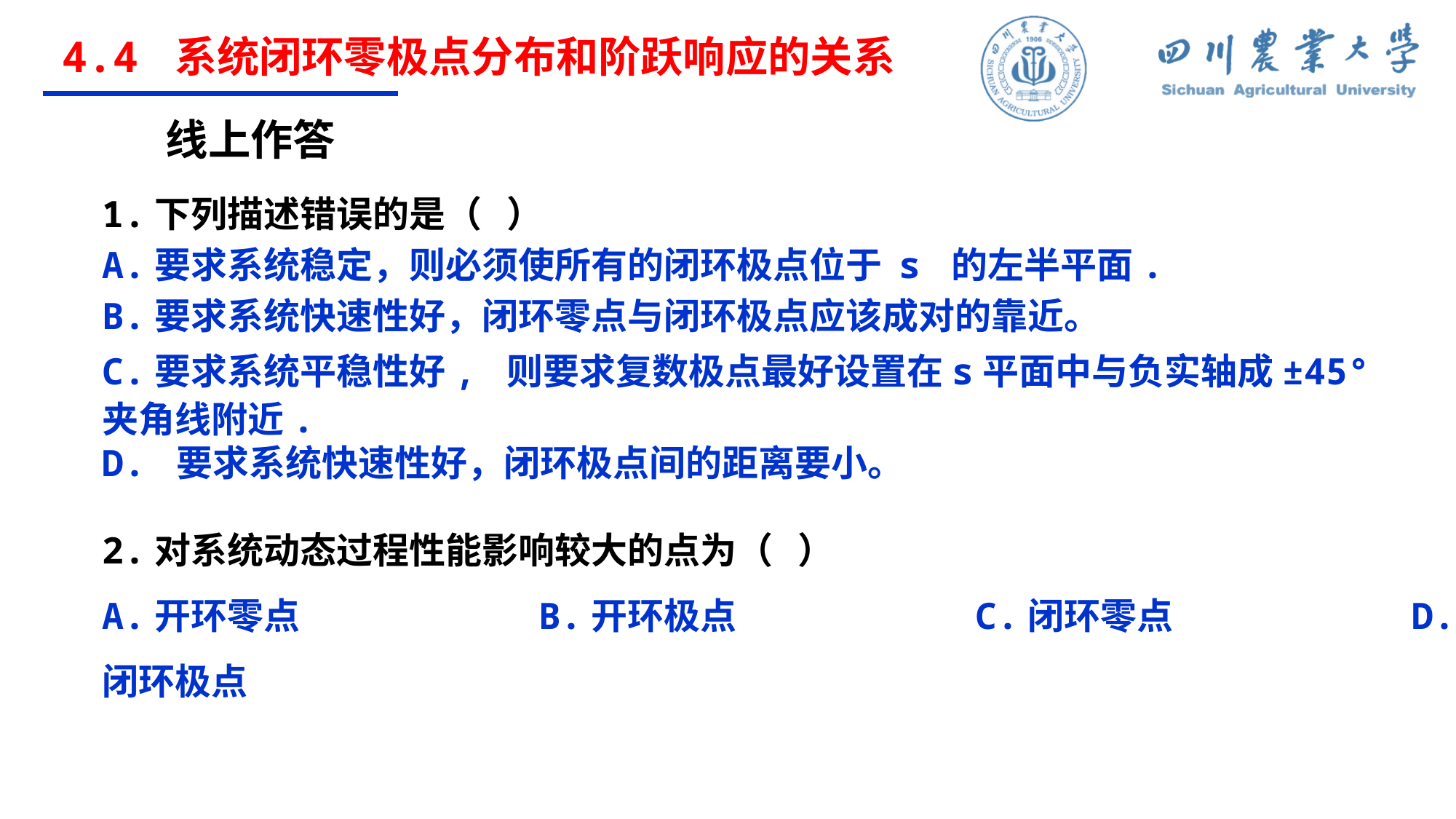

4.4 系统闭环零极点分布和阶跃响应的关系
线上作答
1.下列描述错误的是（   ）
A.要求系统稳定，则必须使所有的闭环极点位于 s 的左半平面.
B.要求系统快速性好，闭环零点与闭环极点应该成对的靠近。
C.要求系统平稳性好, 则要求复数极点最好设置在s平面中与负实轴成±45°夹角线附近.
D. 要求系统快速性好，闭环极点间的距离要小。

2.对系统动态过程性能影响较大的点为（   ）
A.开环零点			B.开环极点			C.闭环零点			D.闭环极点